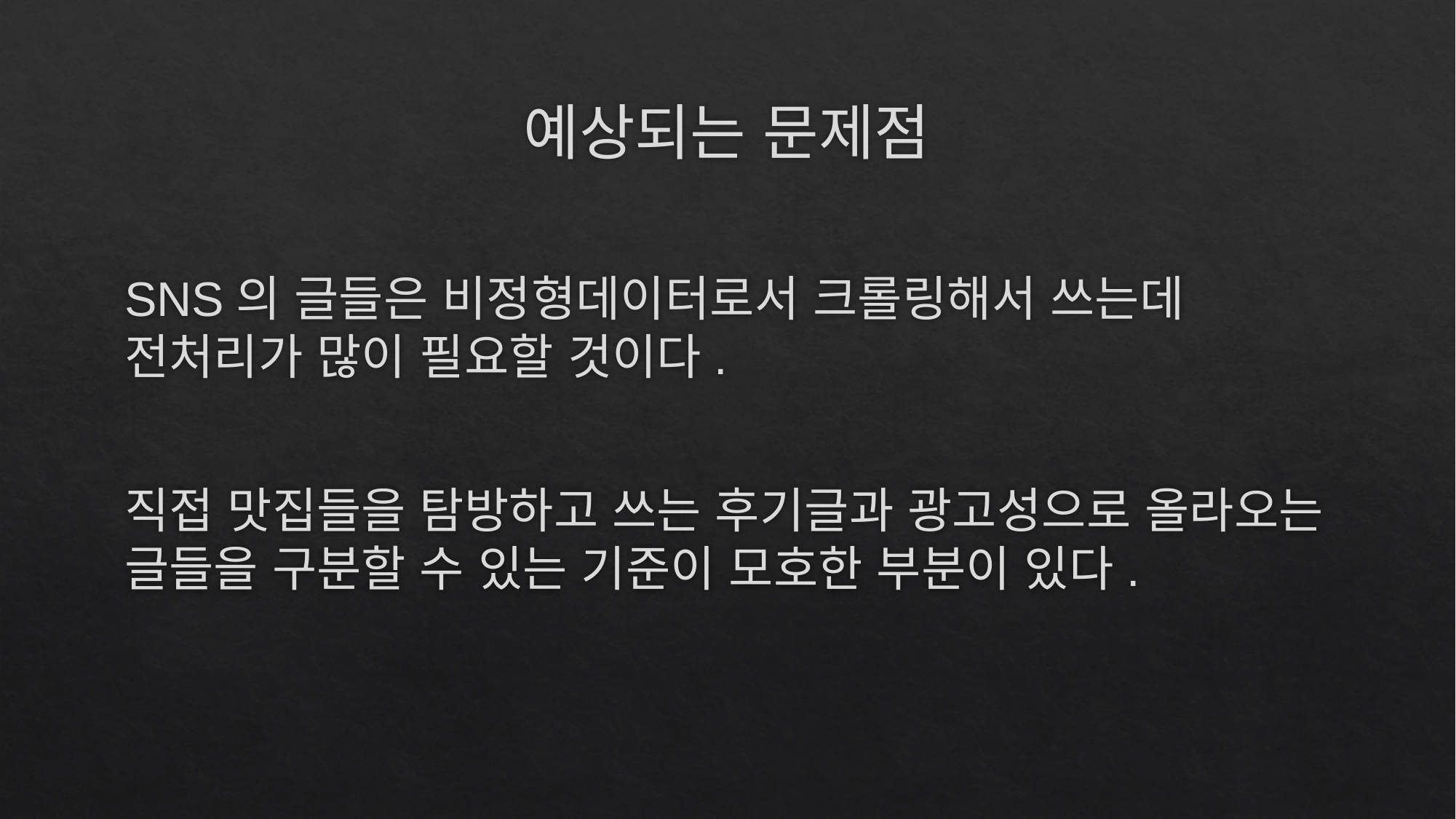

# 예상되는 문제점

SNS의 글들은 비정형데이터로서 크롤링해서 쓰는데 전처리가 많이 필요할 것이다.

직접 맛집들을 탐방하고 쓰는 후기글과 광고성으로 올라오는 글들을 구분할 수 있는 기준이 모호한 부분이 있다.